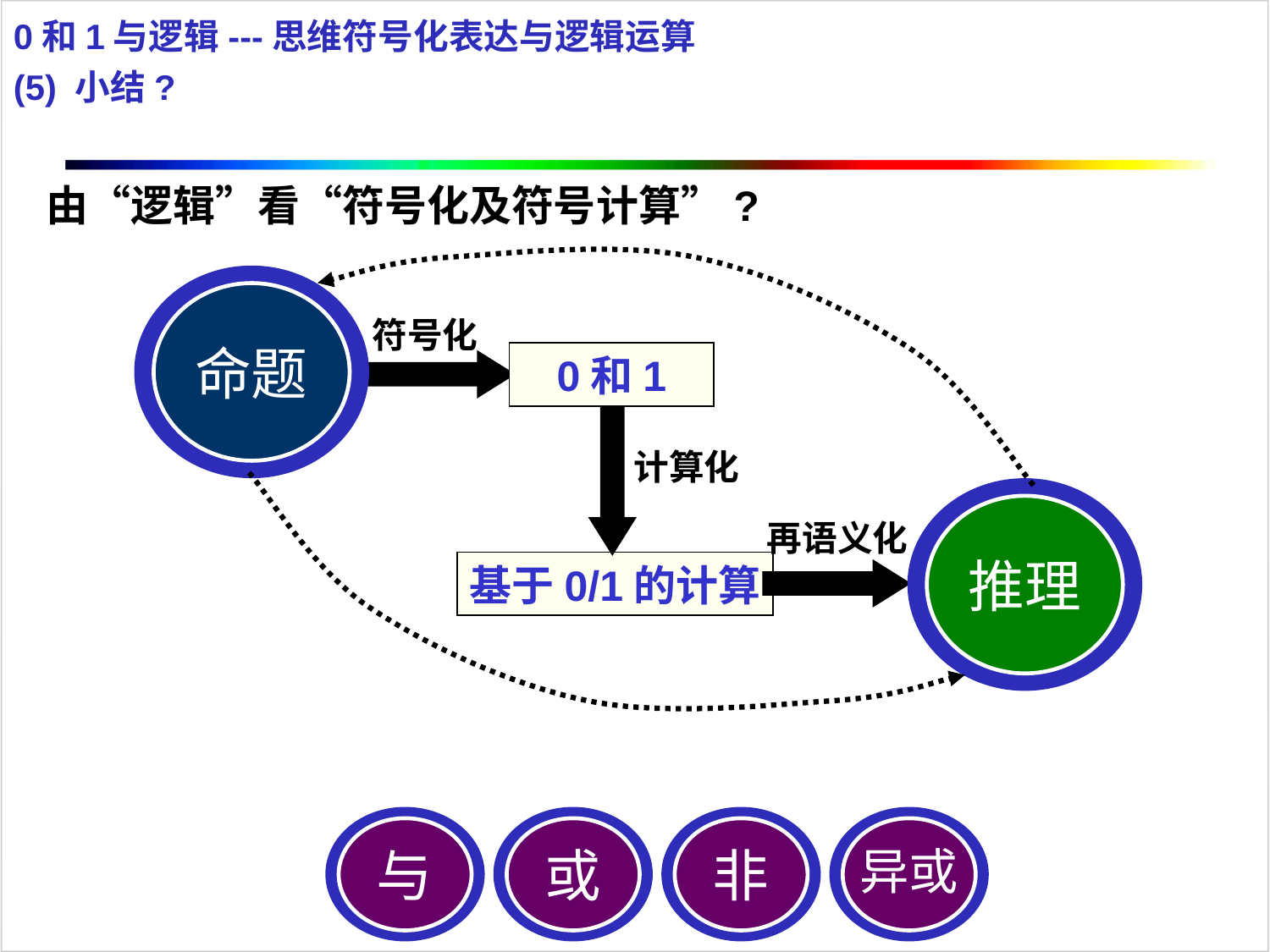

0和1与逻辑---思维符号化表达与逻辑运算
(5) 小结?
由“逻辑”看“符号化及符号计算”?

命题
符号化
0和1

计算化

推理
再语义化
基于0/1的计算

与

或

非

异或